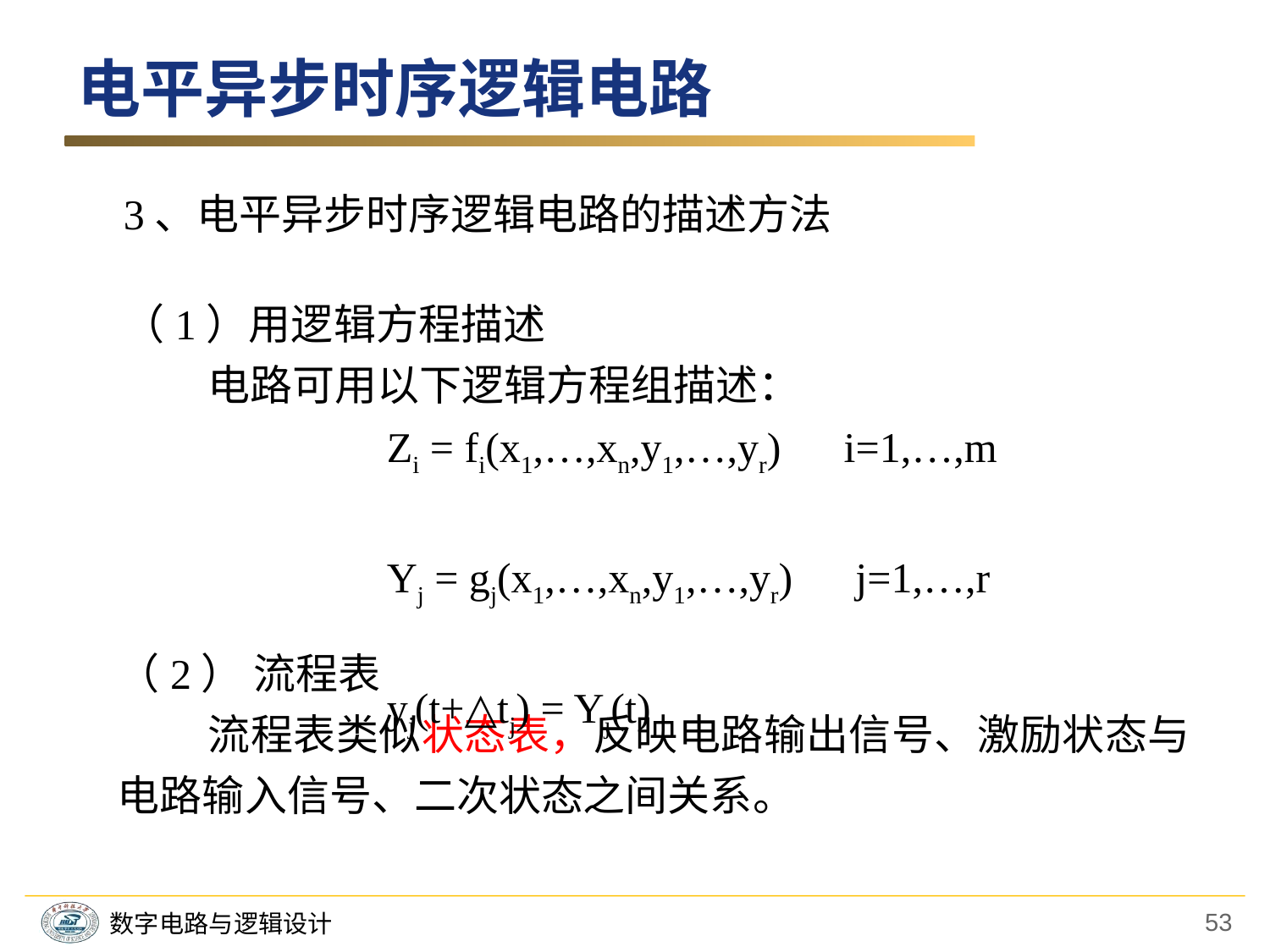

电平异步时序逻辑电路
3、电平异步时序逻辑电路的描述方法
（1）用逻辑方程描述
　　电路可用以下逻辑方程组描述：
　　　　　　Zi = fi(x1,…,xn,y1,…,yr)　i=1,…,m
　　　　　　Yj = gj(x1,…,xn,y1,…,yr)　j=1,…,r
　　　　　　yj(t+△tj) = Yj(t)
（2） 流程表
        流程表类似状态表，反映电路输出信号、激励状态与电路输入信号、二次状态之间关系。
53
数字电路与逻辑设计